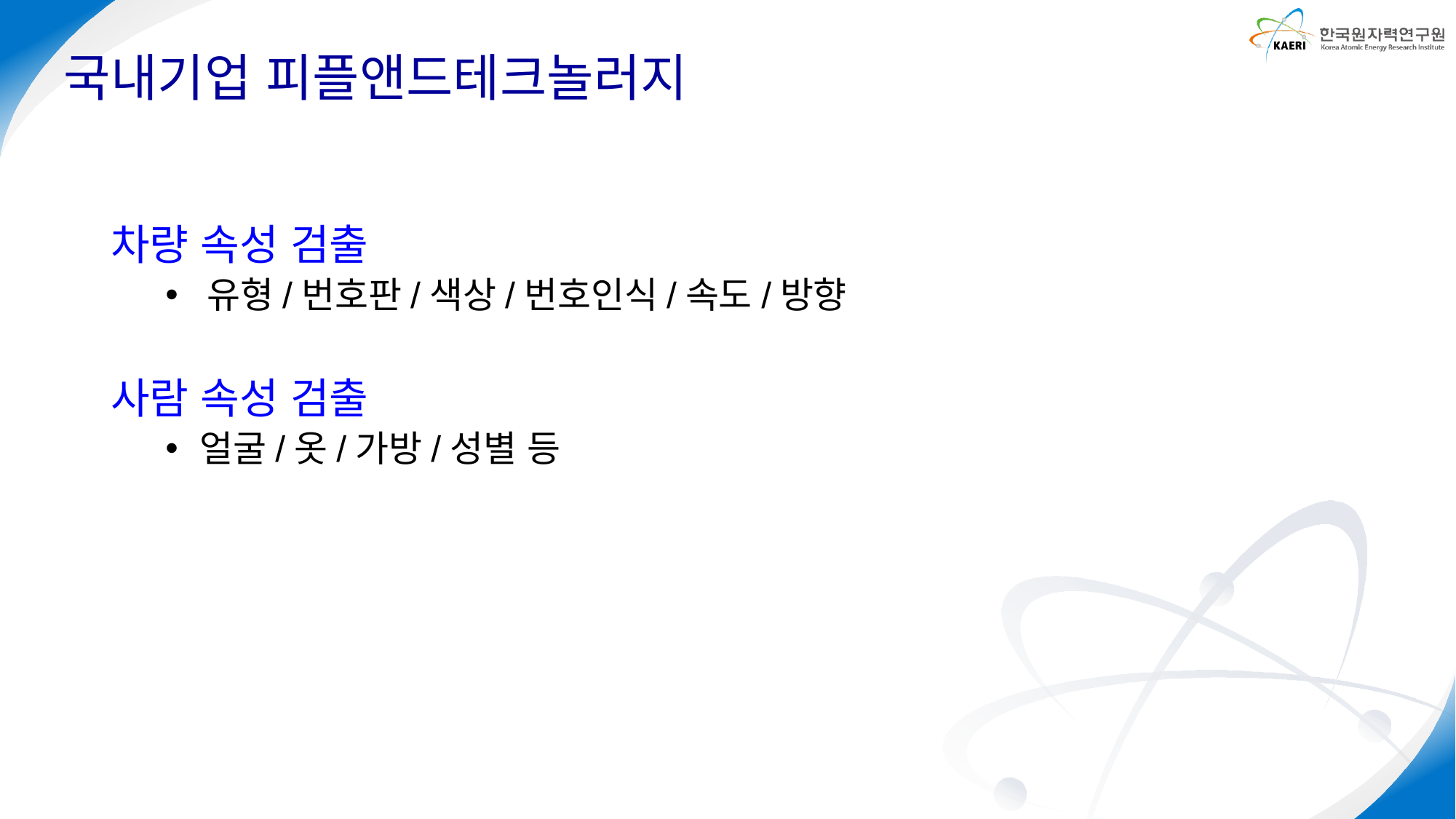

# 국내기업 피플앤드테크놀러지
차량 속성 검출
유형/번호판/색상/번호인식/속도/방향
사람 속성 검출
얼굴/옷/가방/성별 등